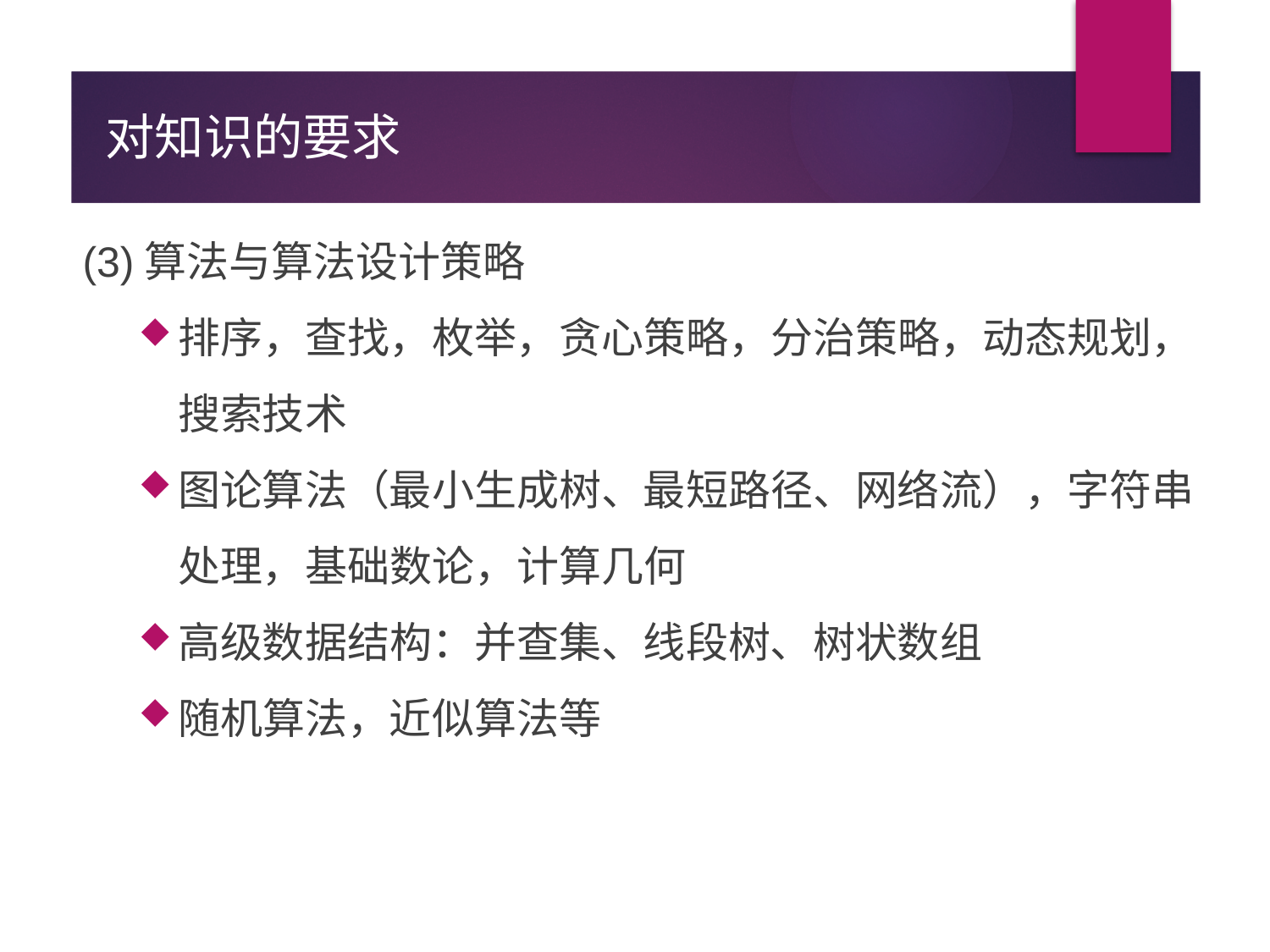

# 对知识的要求
(3)算法与算法设计策略
排序，查找，枚举，贪心策略，分治策略，动态规划，搜索技术
图论算法（最小生成树、最短路径、网络流），字符串处理，基础数论，计算几何
高级数据结构：并查集、线段树、树状数组
随机算法，近似算法等